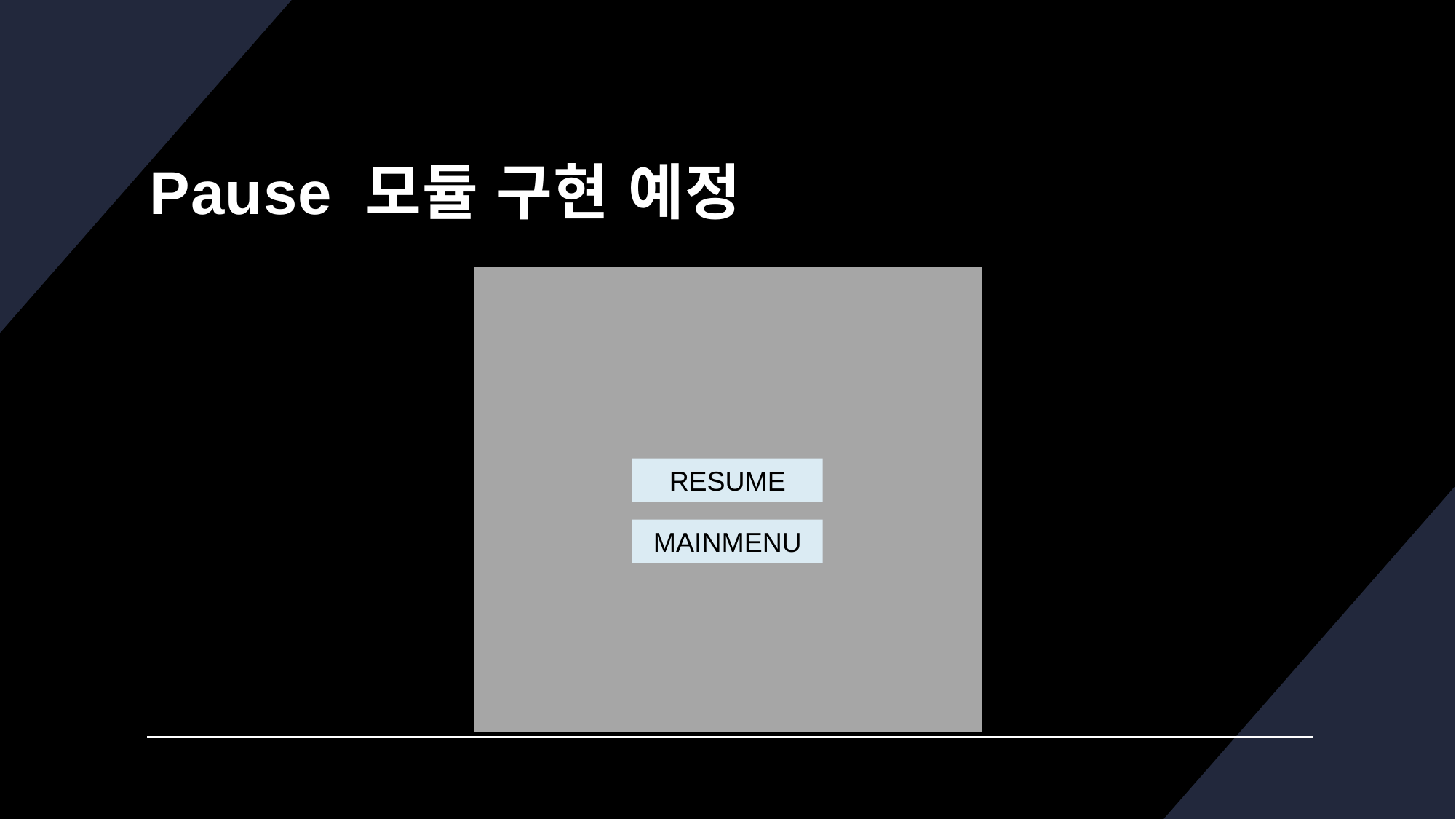

# Pause 모듈 구현 예정

RESUME
MAINMENU